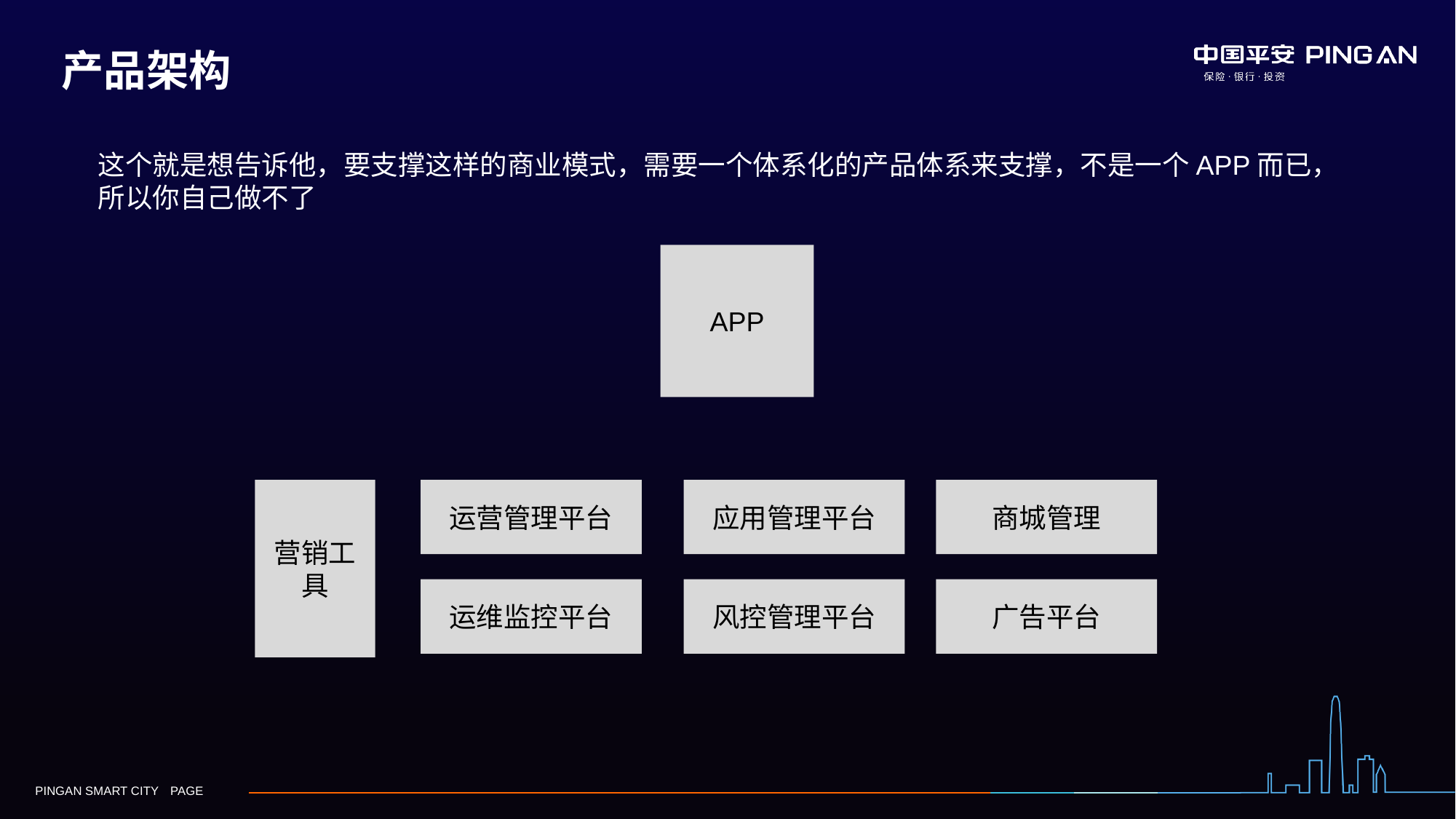

产品架构
这个就是想告诉他，要支撑这样的商业模式，需要一个体系化的产品体系来支撑，不是一个APP而已，
所以你自己做不了
APP
营销工具
运营管理平台
应用管理平台
商城管理
运维监控平台
风控管理平台
广告平台